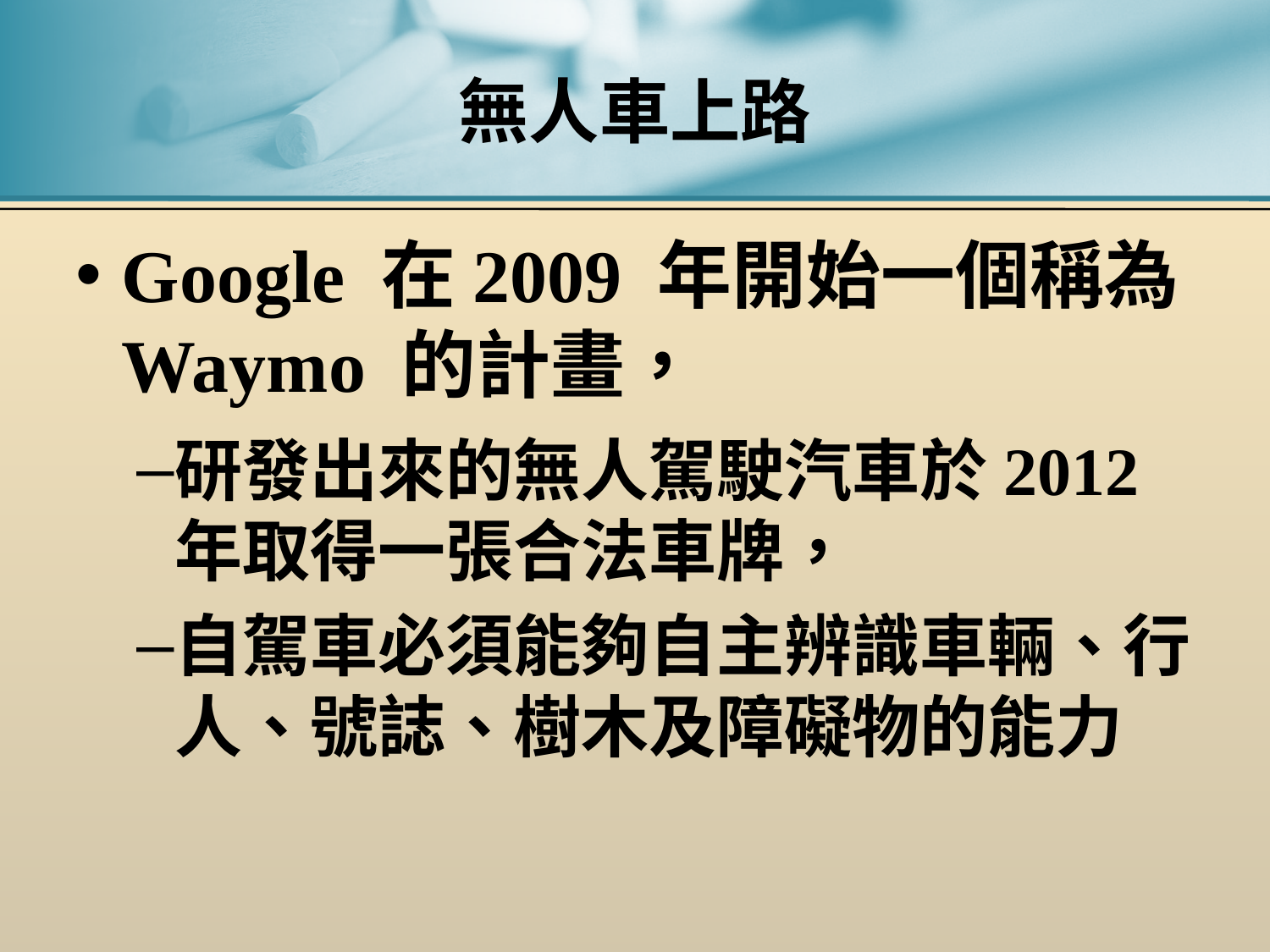

# 無人車上路
Google 在2009 年開始一個稱為Waymo 的計畫，
研發出來的無人駕駛汽車於2012 年取得一張合法車牌，
自駕車必須能夠自主辨識車輛、行人、號誌、樹木及障礙物的能力